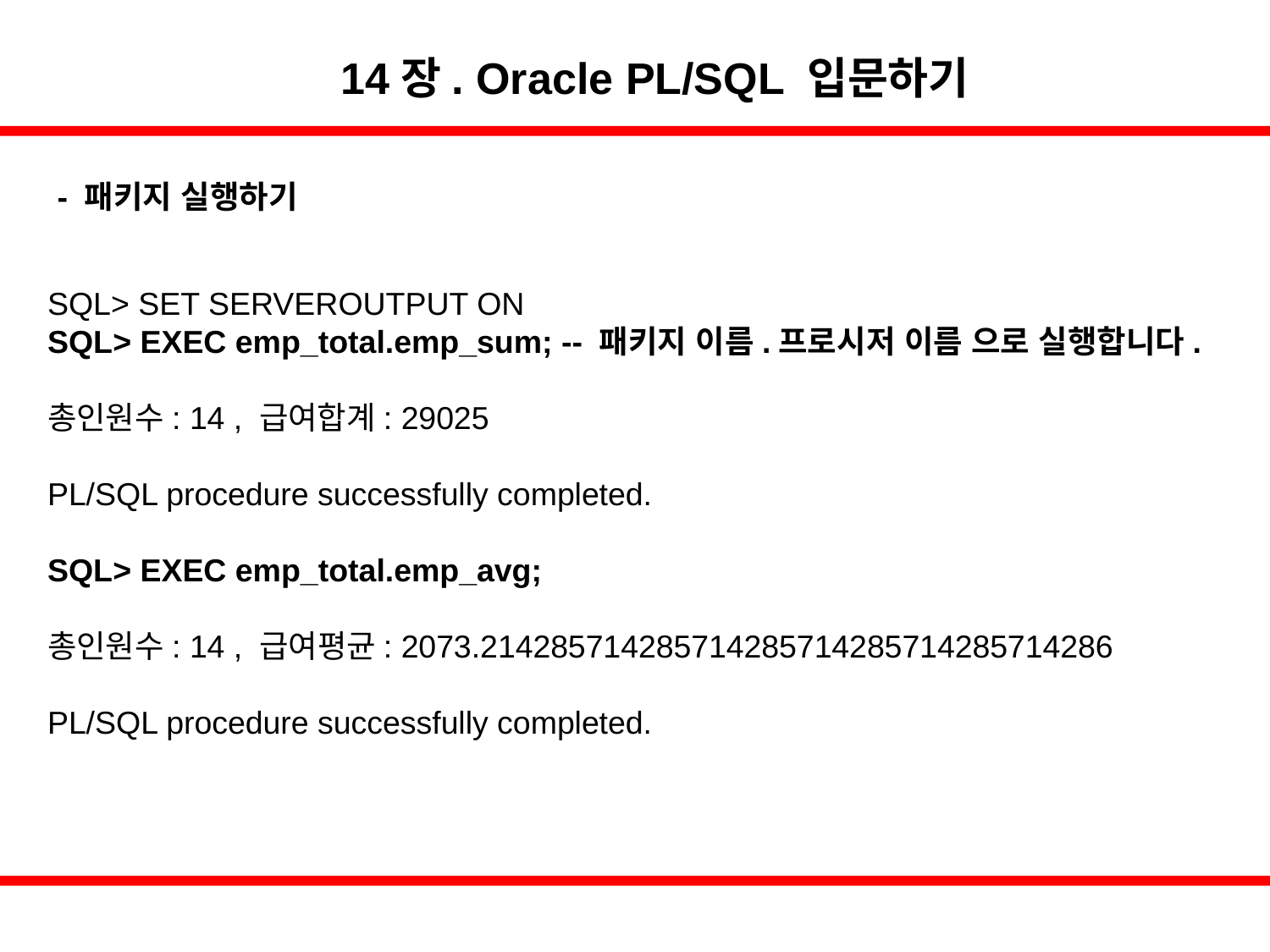

14장. Oracle PL/SQL 입문하기

- 패키지 실행하기
SQL> SET SERVEROUTPUT ON
SQL> EXEC emp_total.emp_sum; -- 패키지 이름.프로시저 이름 으로 실행합니다.

총인원수: 14 , 급여합계: 29025

PL/SQL procedure successfully completed.

SQL> EXEC emp_total.emp_avg;

총인원수: 14 , 급여평균: 2073.214285714285714285714285714285714286

PL/SQL procedure successfully completed.